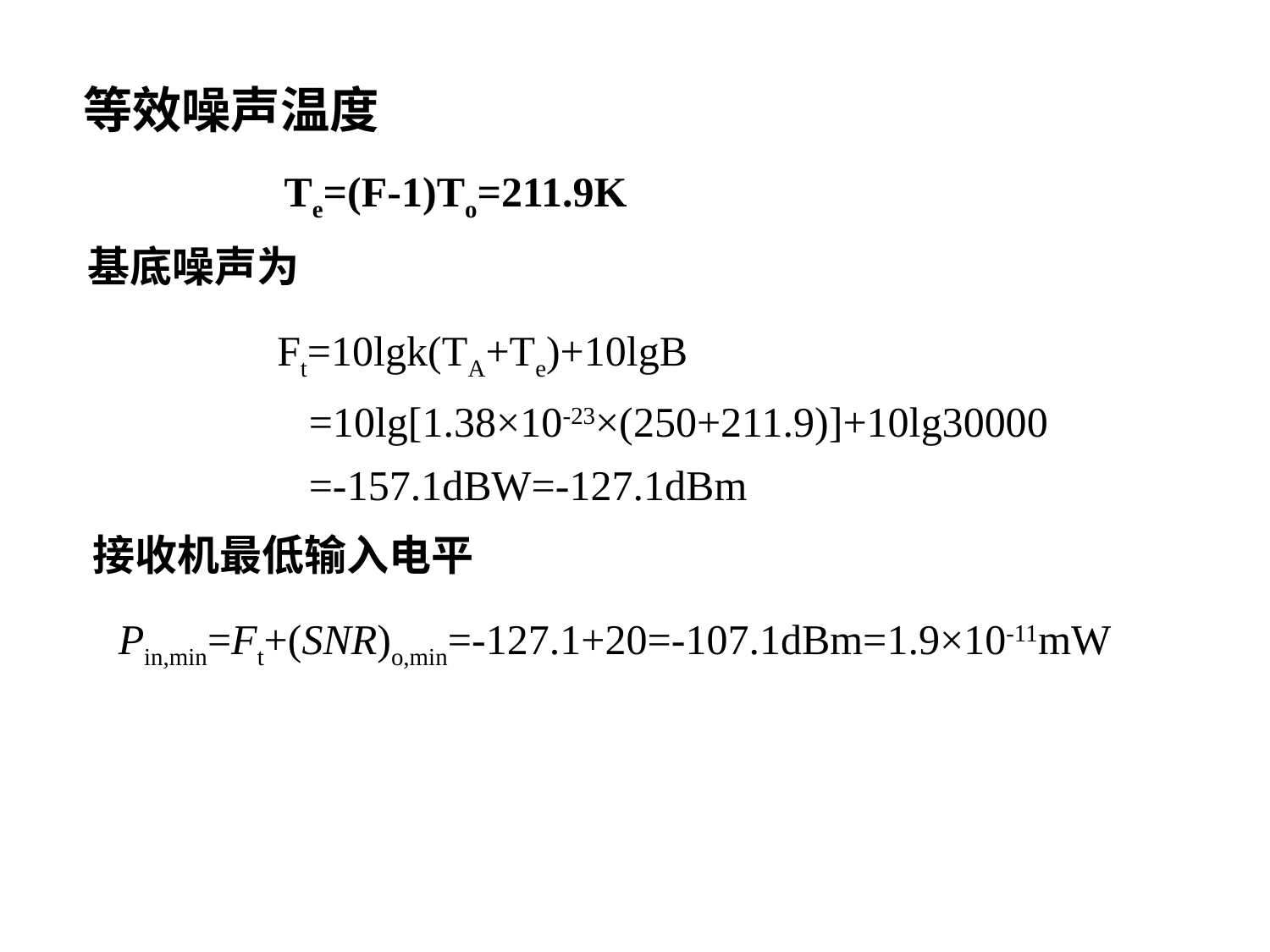

等效噪声温度
Te=(F-1)To=211.9K
基底噪声为
Ft=10lgk(TA+Te)+10lgB
   =10lg[1.38×10-23×(250+211.9)]+10lg30000
   =-157.1dBW=-127.1dBm
接收机最低输入电平
Pin,min=Ft+(SNR)o,min=-127.1+20=-107.1dBm=1.9×10-11mW